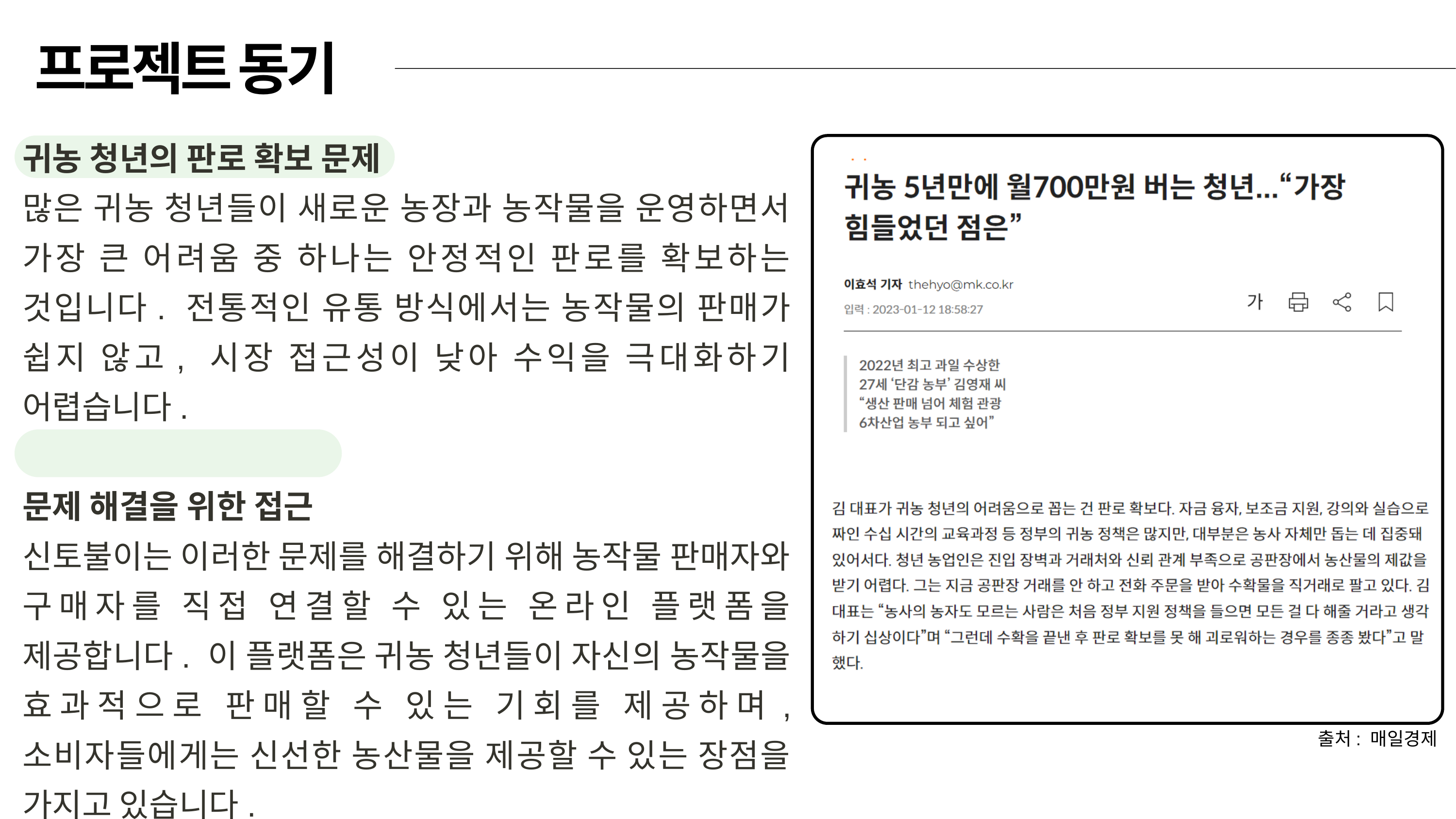

프로젝트 동기

귀농 청년의 판로 확보 문제
많은 귀농 청년들이 새로운 농장과 농작물을 운영하면서 가장 큰 어려움 중 하나는 안정적인 판로를 확보하는 것입니다. 전통적인 유통 방식에서는 농작물의 판매가 쉽지 않고, 시장 접근성이 낮아 수익을 극대화하기 어렵습니다.

문제 해결을 위한 접근
신토불이는 이러한 문제를 해결하기 위해 농작물 판매자와 구매자를 직접 연결할 수 있는 온라인 플랫폼을 제공합니다. 이 플랫폼은 귀농 청년들이 자신의 농작물을 효과적으로 판매할 수 있는 기회를 제공하며, 소비자들에게는 신선한 농산물을 제공할 수 있는 장점을 가지고 있습니다.

출처: 매일경제